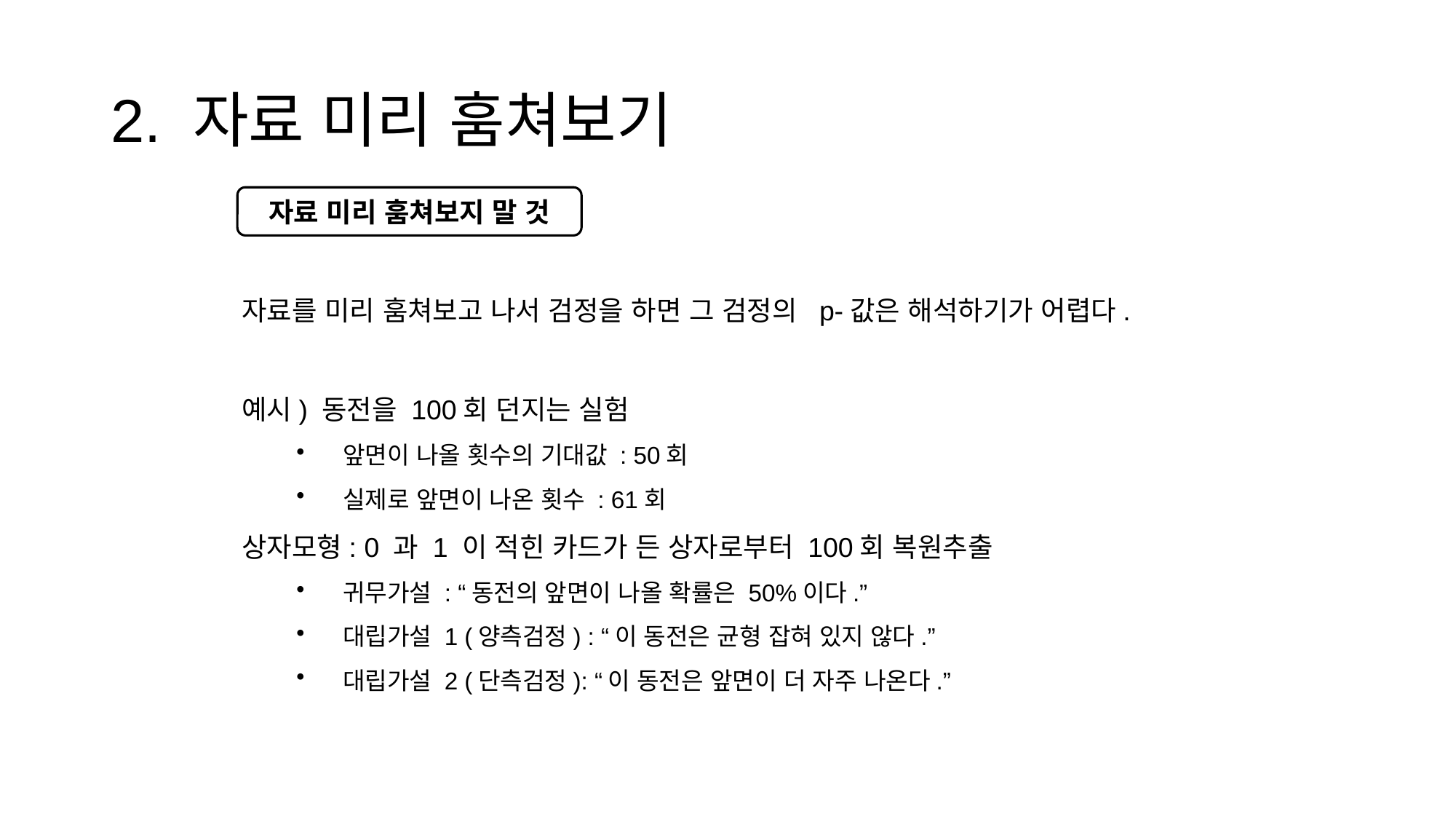

# 2. 자료 미리 훔쳐보기
자료 미리 훔쳐보지 말 것

자료를 미리 훔쳐보고 나서 검정을 하면 그 검정의  p-값은 해석하기가 어렵다.

예시) 동전을 100회 던지는 실험
 앞면이 나올 횟수의 기대값 : 50회
 실제로 앞면이 나온 횟수 : 61회
상자모형: 0 과 1 이 적힌 카드가 든 상자로부터 100회 복원추출
 귀무가설 : “동전의 앞면이 나올 확률은 50%이다.”
 대립가설 1 (양측검정) : “이 동전은 균형 잡혀 있지 않다.”
 대립가설 2 (단측검정): “이 동전은 앞면이 더 자주 나온다.”